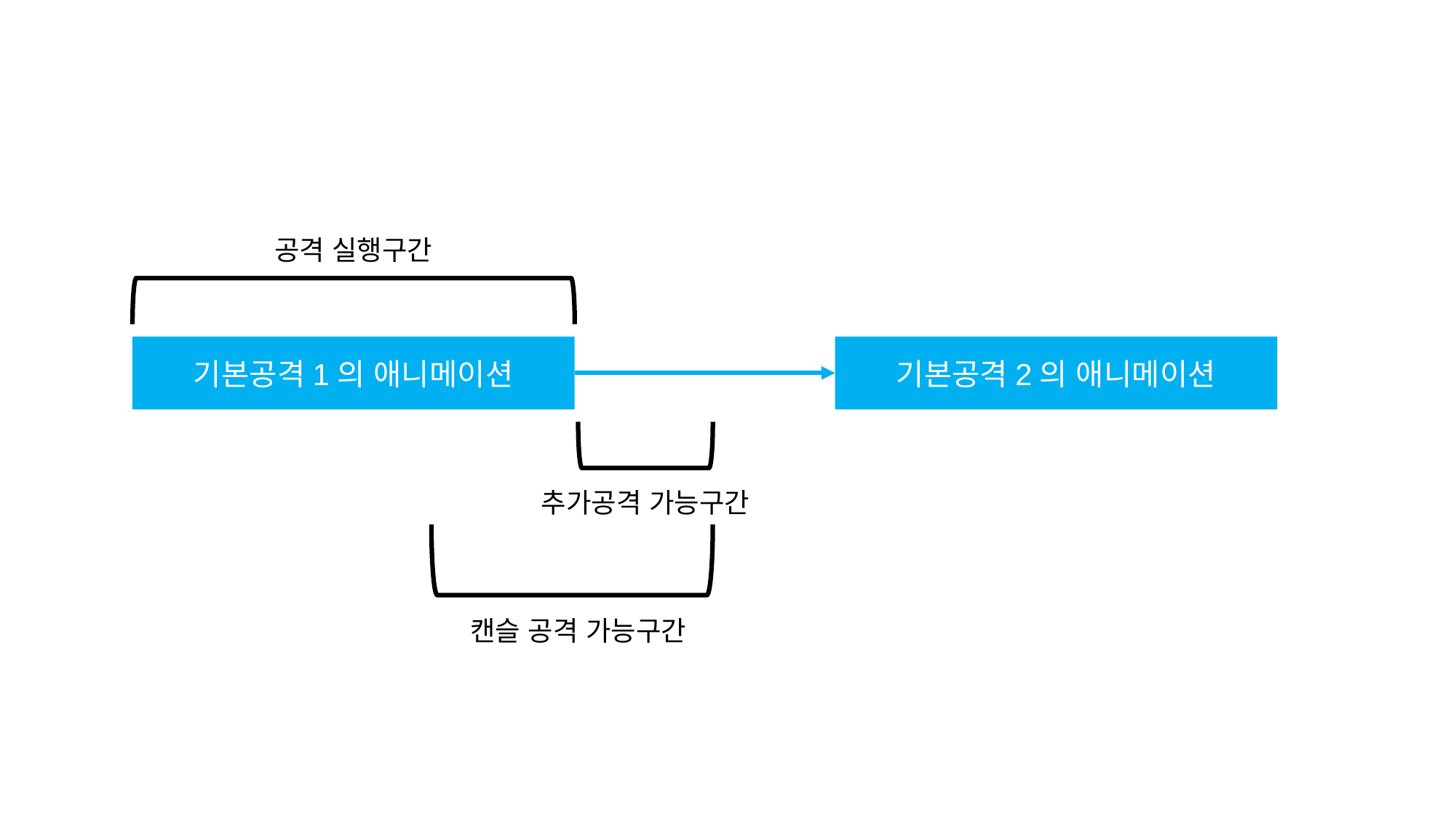

공격 실행구간
기본공격1의 애니메이션
기본공격2의 애니메이션

추가공격 가능구간
캔슬 공격 가능구간